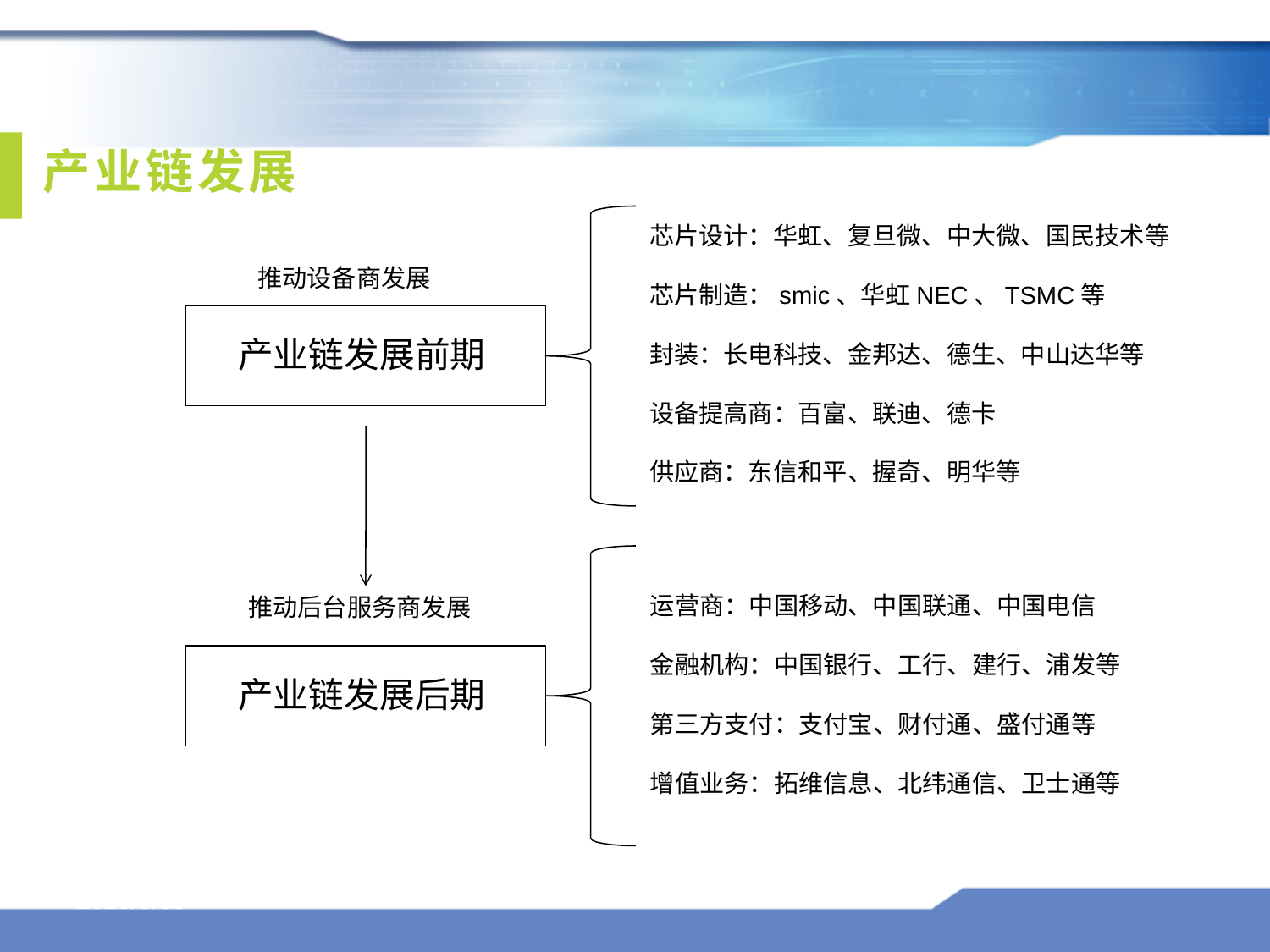

产业链发展

芯片设计：华虹、复旦微、中大微、国民技术等

芯片制造：smic、华虹NEC、TSMC等

封装：长电科技、金邦达、德生、中山达华等

设备提高商：百富、联迪、德卡

供应商：东信和平、握奇、明华等

推动设备商发展

产业链发展前期

运营商：中国移动、中国联通、中国电信

金融机构：中国银行、工行、建行、浦发等

第三方支付：支付宝、财付通、盛付通等

增值业务：拓维信息、北纬通信、卫士通等

推动后台服务商发展

产业链发展后期
2016/8/30